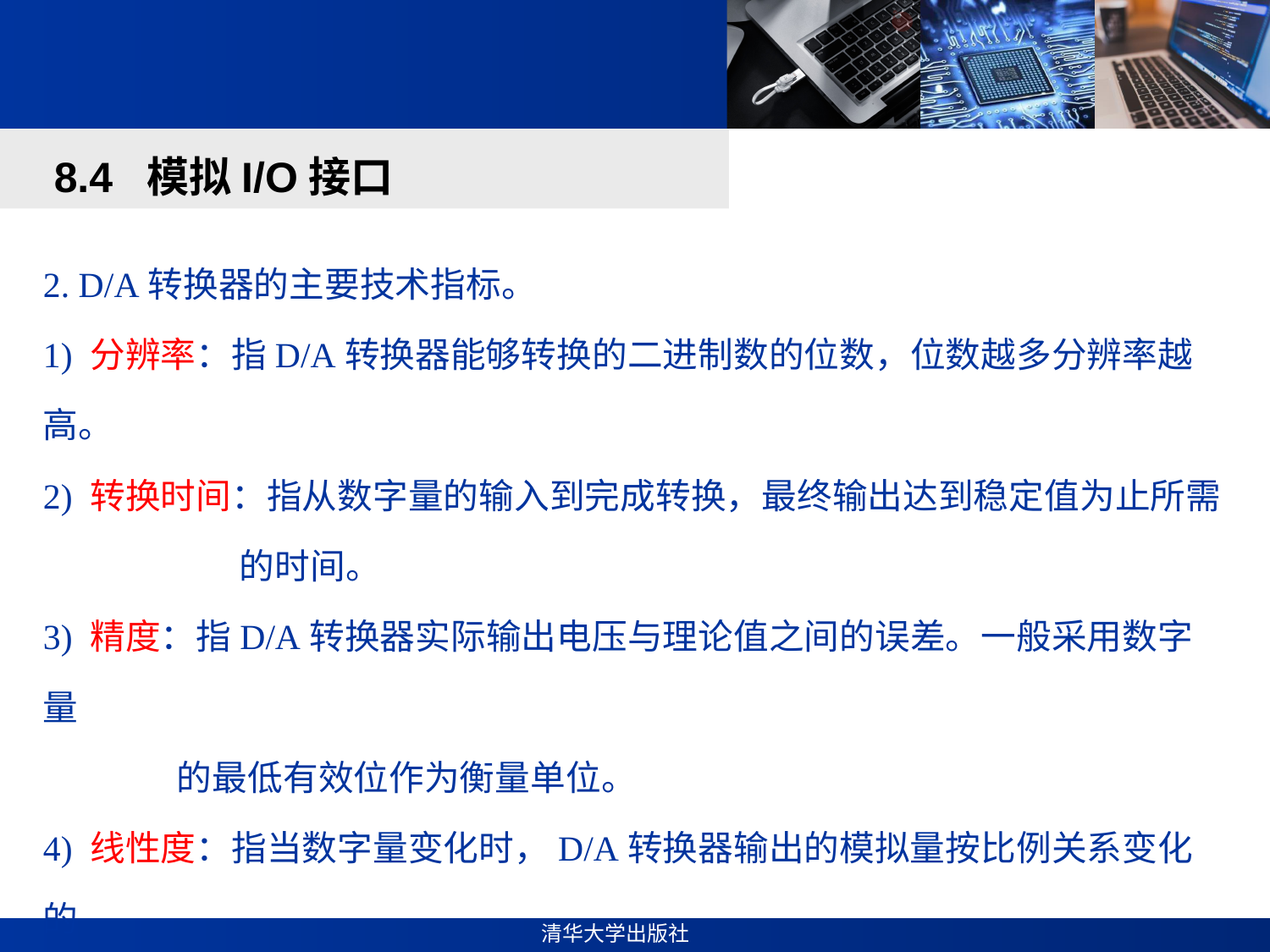

#
8.4  模拟I/O接口
2. D/A转换器的主要技术指标。
1) 分辨率：指D/A转换器能够转换的二进制数的位数，位数越多分辨率越高。
2) 转换时间：指从数字量的输入到完成转换，最终输出达到稳定值为止所需
                        的时间。
3) 精度：指D/A转换器实际输出电压与理论值之间的误差。一般采用数字量
                的最低有效位作为衡量单位。
4) 线性度：指当数字量变化时，D/A转换器输出的模拟量按比例关系变化的
                    程度。